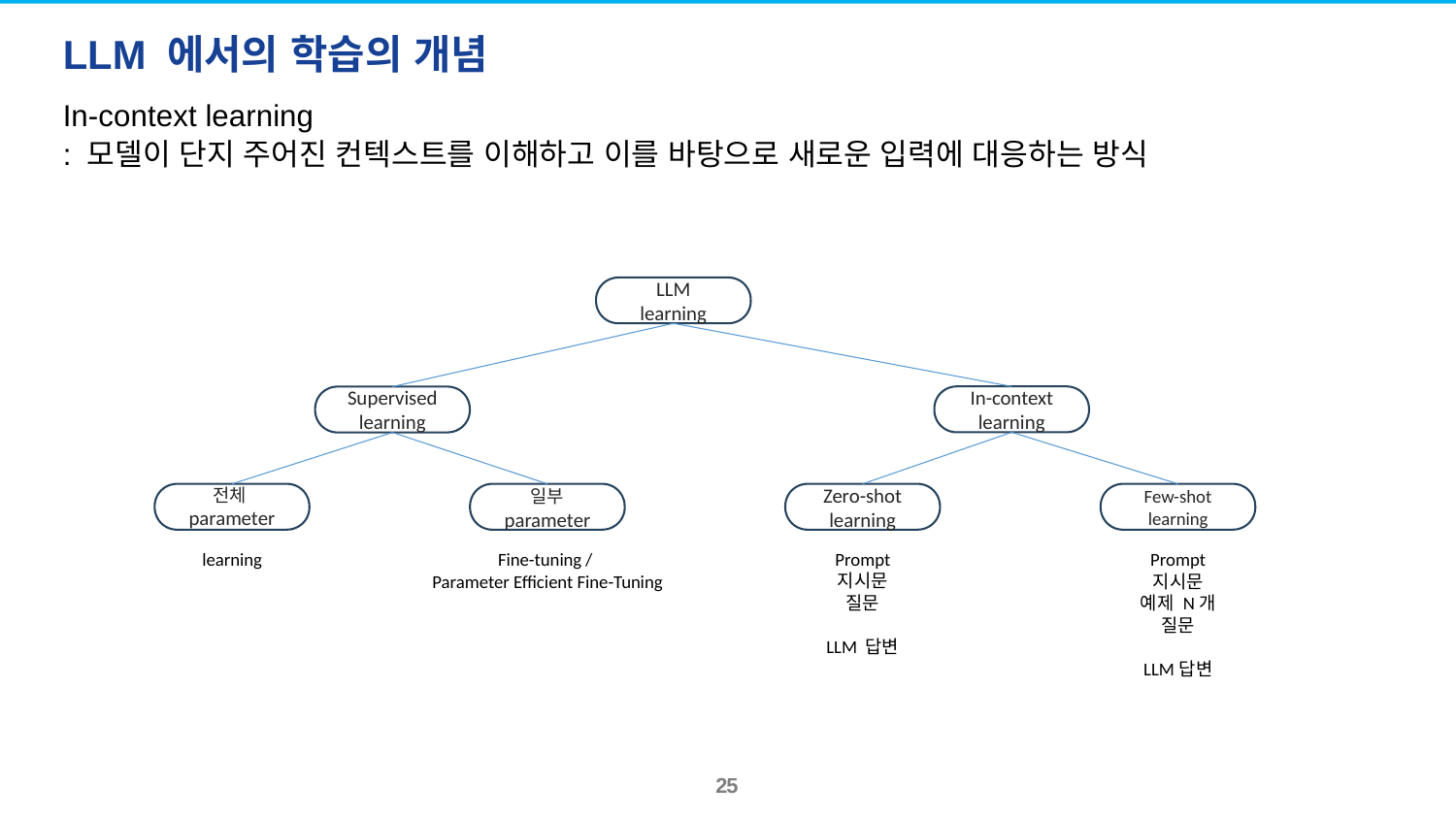

# LLM 에서의 학습의 개념
In-context learning
: 모델이 단지 주어진 컨텍스트를 이해하고 이를 바탕으로 새로운 입력에 대응하는 방식

LLM
learning
In-context
learning
Supervised
learning
전체parameter
일부 parameter
Zero-shot
learning
Few-shot
learning
learning
Prompt
지시문
질문

LLM 답변
Fine-tuning /
Parameter Efficient Fine-Tuning
Prompt
지시문
예제 N개
질문

LLM답변